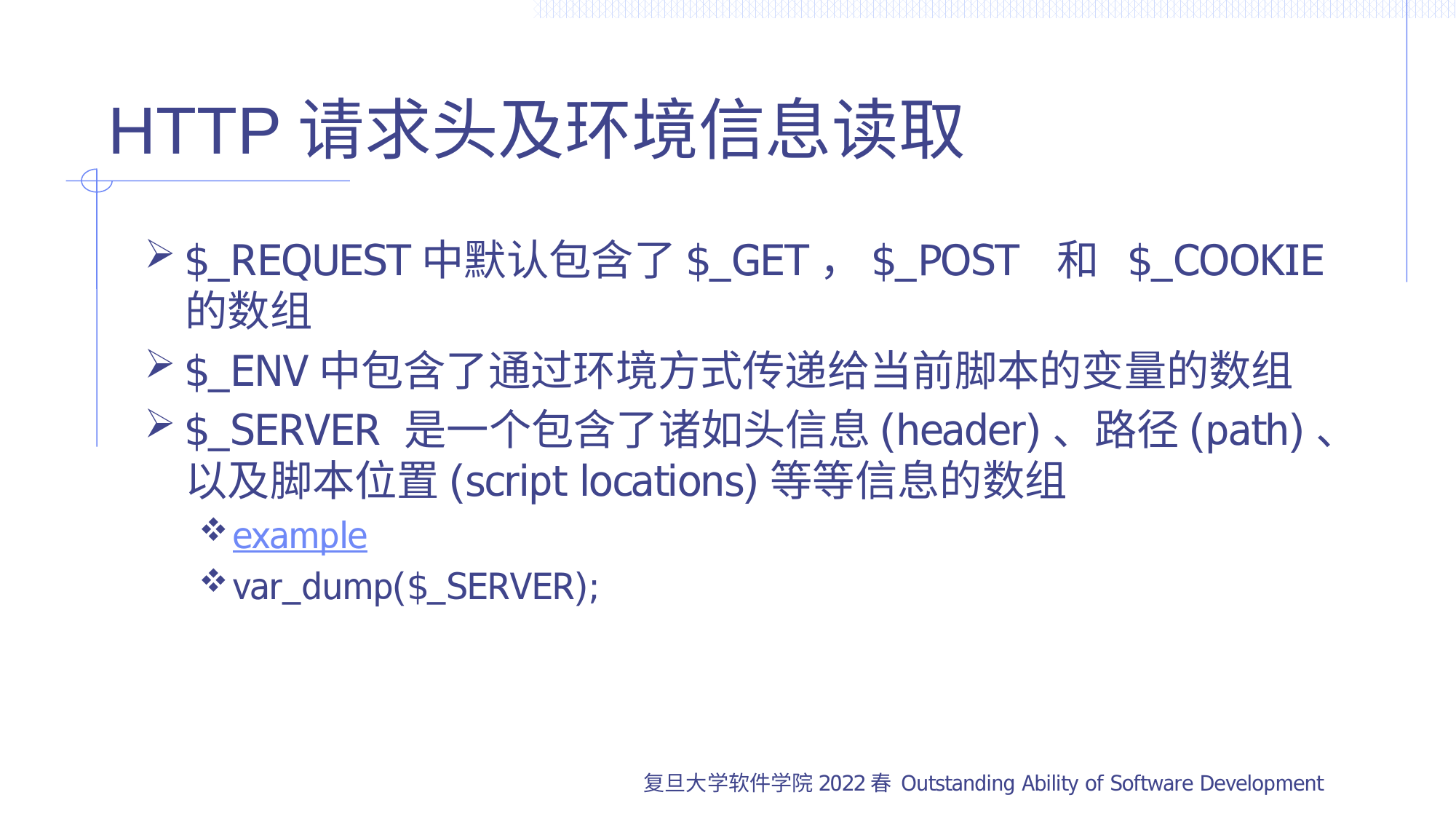

# HTTP请求头及环境信息读取
$_REQUEST中默认包含了$_GET，$_POST  和  $_COOKIE 的数组
$_ENV中包含了通过环境方式传递给当前脚本的变量的数组
$_SERVER 是一个包含了诸如头信息(header)、路径(path)、以及脚本位置(script locations)等等信息的数组
example
var_dump($_SERVER);